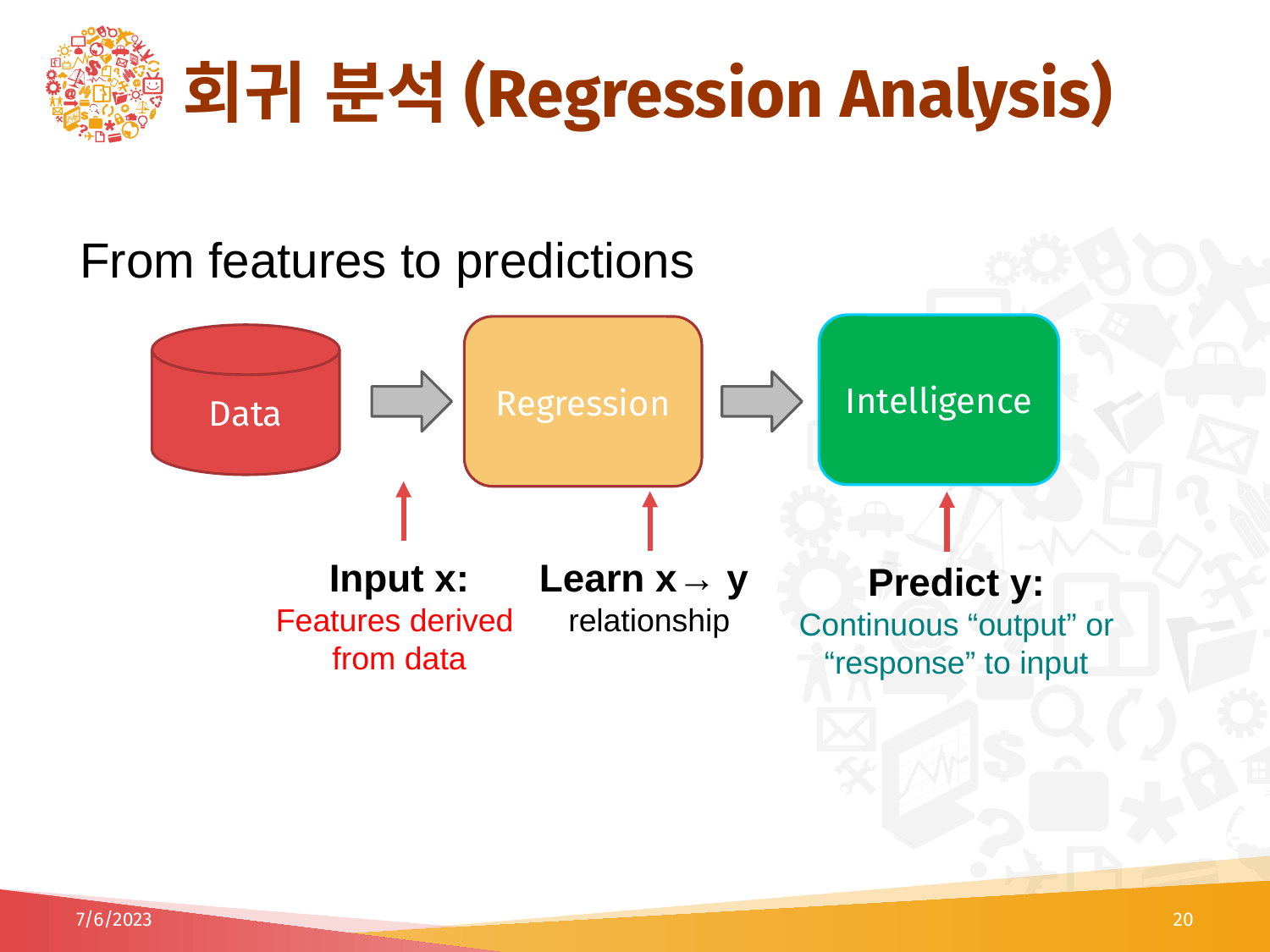

# 회귀 분석(Regression Analysis)
From features to predictions

Intelligence
Regression
Data

Input x:
Features derived
from data
Learn x→ y
relationship
Predict y:
Continuous “output” or
“response” to input
7/6/2023
20